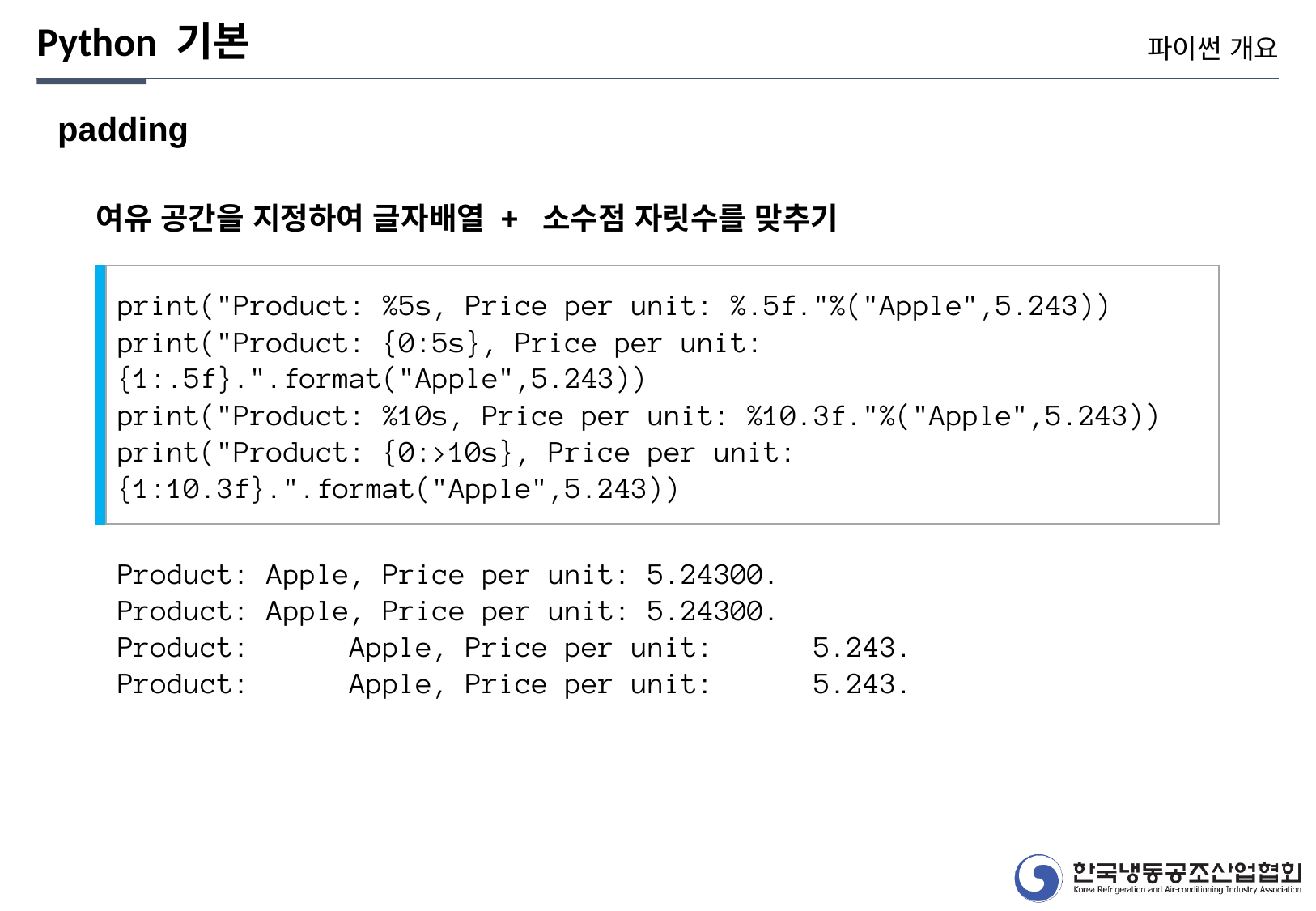

Python 기본
파이썬 개요
padding
여유 공간을 지정하여 글자배열 +  소수점 자릿수를 맞추기

print("Product: %5s, Price per unit: %.5f."%("Apple",5.243))
print("Product: {0:5s}, Price per unit: {1:.5f}.".format("Apple",5.243))
print("Product: %10s, Price per unit: %10.3f."%("Apple",5.243))
print("Product: {0:>10s}, Price per unit: {1:10.3f}.".format("Apple",5.243))
Product: Apple, Price per unit: 5.24300.
Product: Apple, Price per unit: 5.24300.
Product:      Apple, Price per unit:      5.243.
Product:      Apple, Price per unit:      5.243.